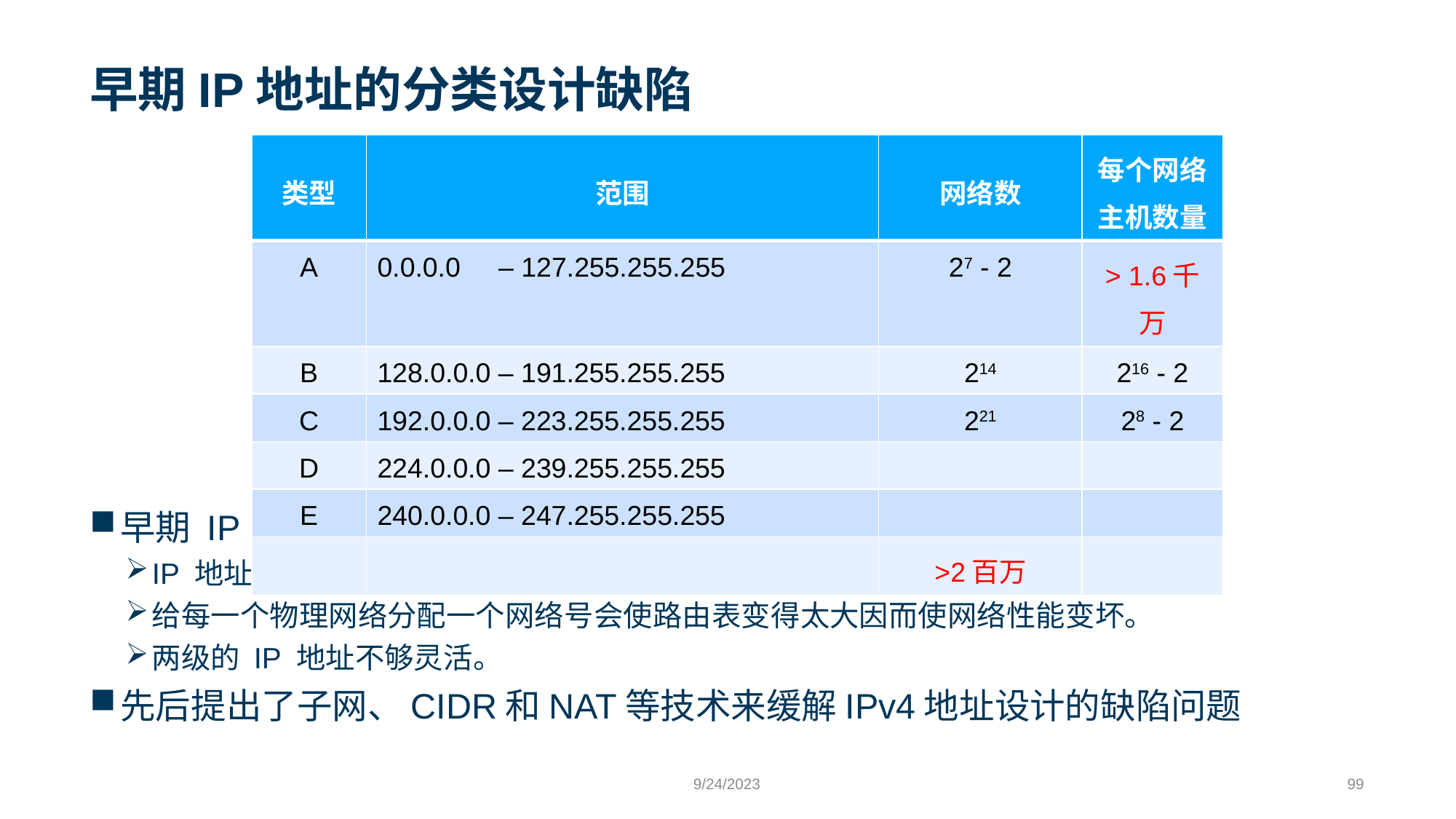

# 早期IP地址的分类设计缺陷
| 类型 | 范围 | 网络数 | 每个网络主机数量 |
| --- | --- | --- | --- |
| A | 0.0.0.0 – 127.255.255.255 | 27 - 2 | > 1.6千万 |
| B | 128.0.0.0 – 191.255.255.255 | 214 | 216 - 2 |
| C | 192.0.0.0 – 223.255.255.255 | 221 | 28 - 2 |
| D | 224.0.0.0 – 239.255.255.255 |  |  |
| E | 240.0.0.0 – 247.255.255.255 |  |  |
|  |  | >2百万 |  |
早期 IP 地址的设计存在缺陷：
IP 地址空间的利用率有时很低。
给每一个物理网络分配一个网络号会使路由表变得太大因而使网络性能变坏。
两级的 IP 地址不够灵活。
先后提出了子网、CIDR和NAT等技术来缓解IPv4地址设计的缺陷问题

9/24/2023
99